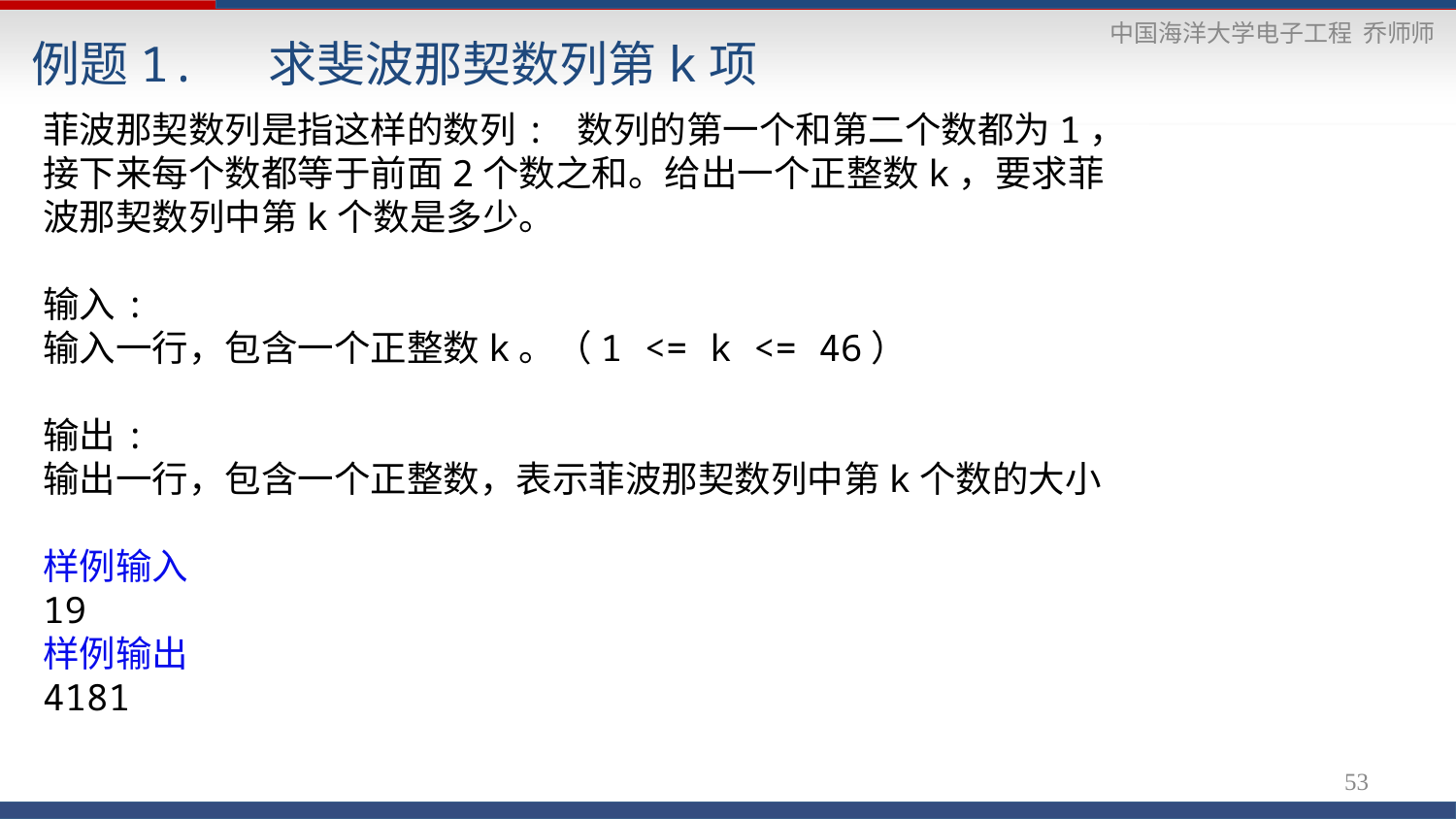

# 例题1.  求斐波那契数列第k项
菲波那契数列是指这样的数列: 数列的第一个和第二个数都为1，
接下来每个数都等于前面2个数之和。给出一个正整数k，要求菲
波那契数列中第k个数是多少。
输入:
输入一行，包含一个正整数k。（1 <= k <= 46）

输出:
输出一行，包含一个正整数，表示菲波那契数列中第k个数的大小

样例输入
19
样例输出
4181
53